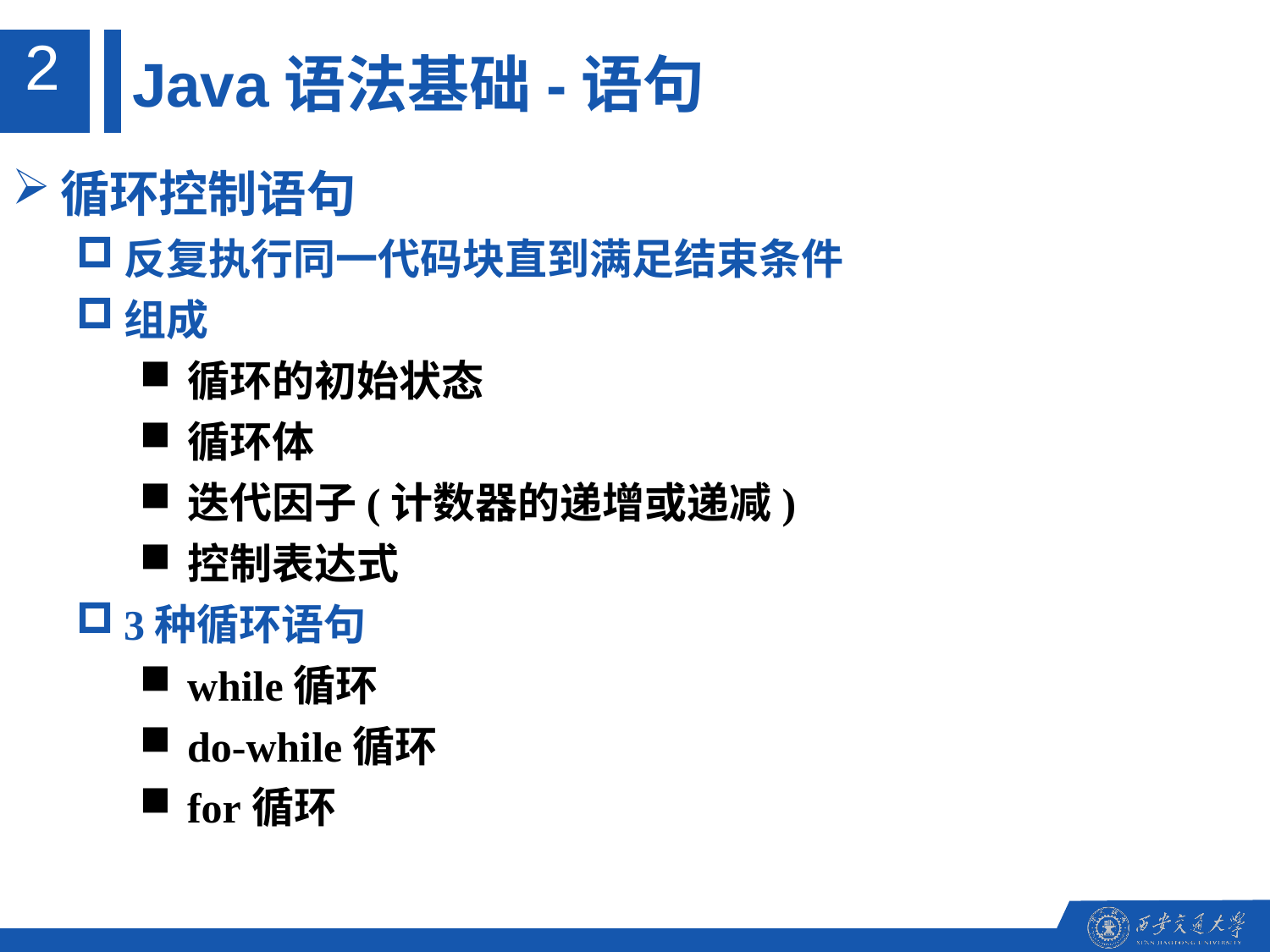

2
Java语法基础-语句

循环控制语句
反复执行同一代码块直到满足结束条件
组成
循环的初始状态
循环体
迭代因子(计数器的递增或递减)
控制表达式
3种循环语句
while循环
do-while循环
for循环